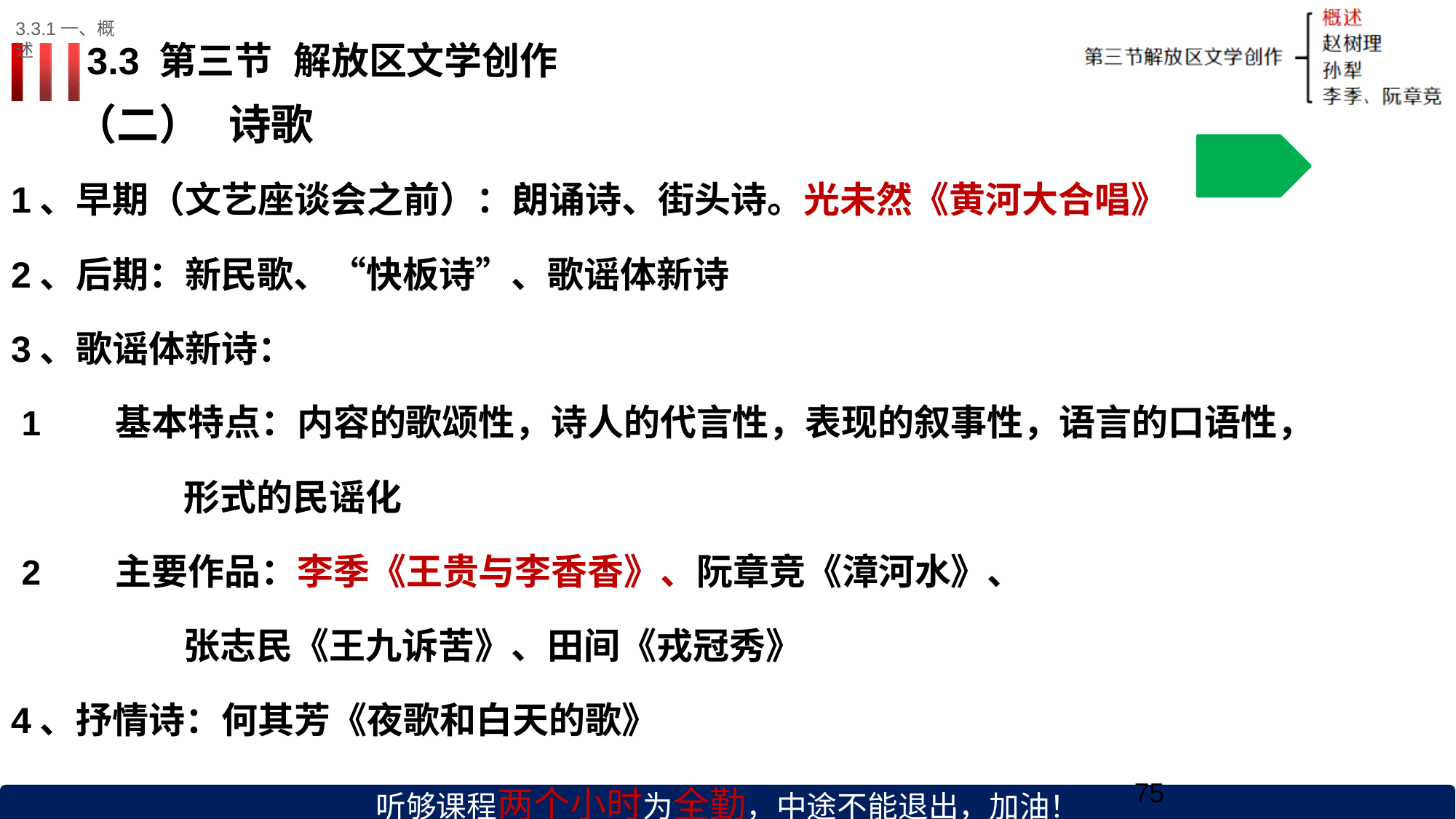

3.3.1一、概述
# 3.3 第三节	解放区文学创作

（二）	诗歌

客
1、早期（文艺座谈会之前）：朗诵诗、街头诗。光未然《黄河大合唱》
2、后期：新民歌、“快板诗”、歌谣体新诗
3、歌谣体新诗：
基本特点：内容的歌颂性，诗人的代言性，表现的叙事性，语言的口语性，
形式的民谣化
主要作品：李季《王贵与李香香》、阮章竞《漳河水》、
张志民《王九诉苦》、田间《戎冠秀》
4、抒情诗：何其芳《夜歌和白天的歌》
75

听够课程两个小时为全勤，中途不能退出，加油！